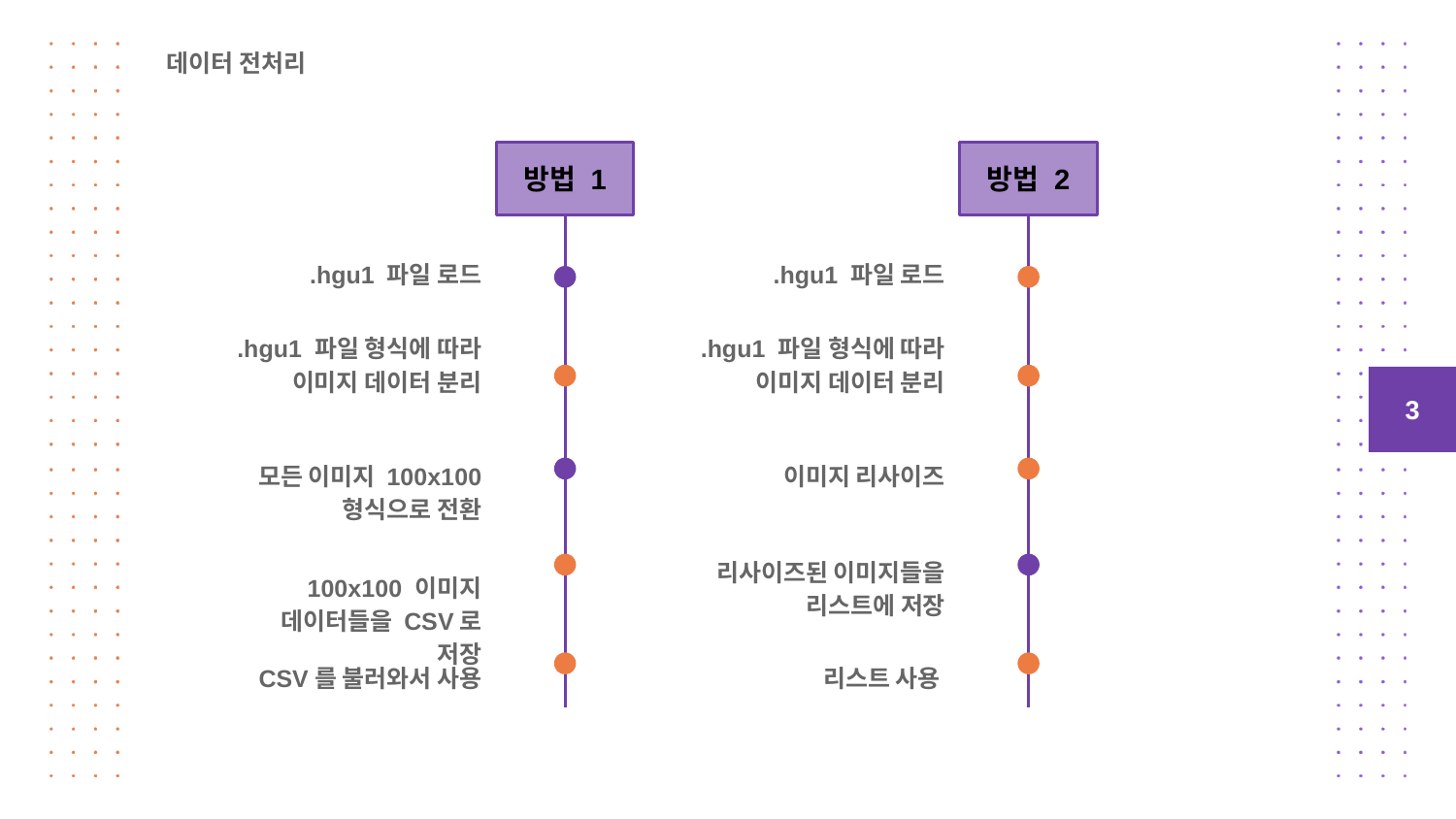

데이터 전처리
방법 1
방법 2
Strategy 1
Strategy 2
.hgu1 파일 로드
.hgu1 파일 로드

.hgu1 파일 형식에 따라 이미지 데이터 분리

.hgu1 파일 형식에 따라 이미지 데이터 분리

3
이미지 리사이즈
모든 이미지 100x100 형식으로 전환

리사이즈된 이미지들을 리스트에 저장

100x100 이미지 데이터들을 CSV로 저장
리스트 사용
CSV를 불러와서 사용